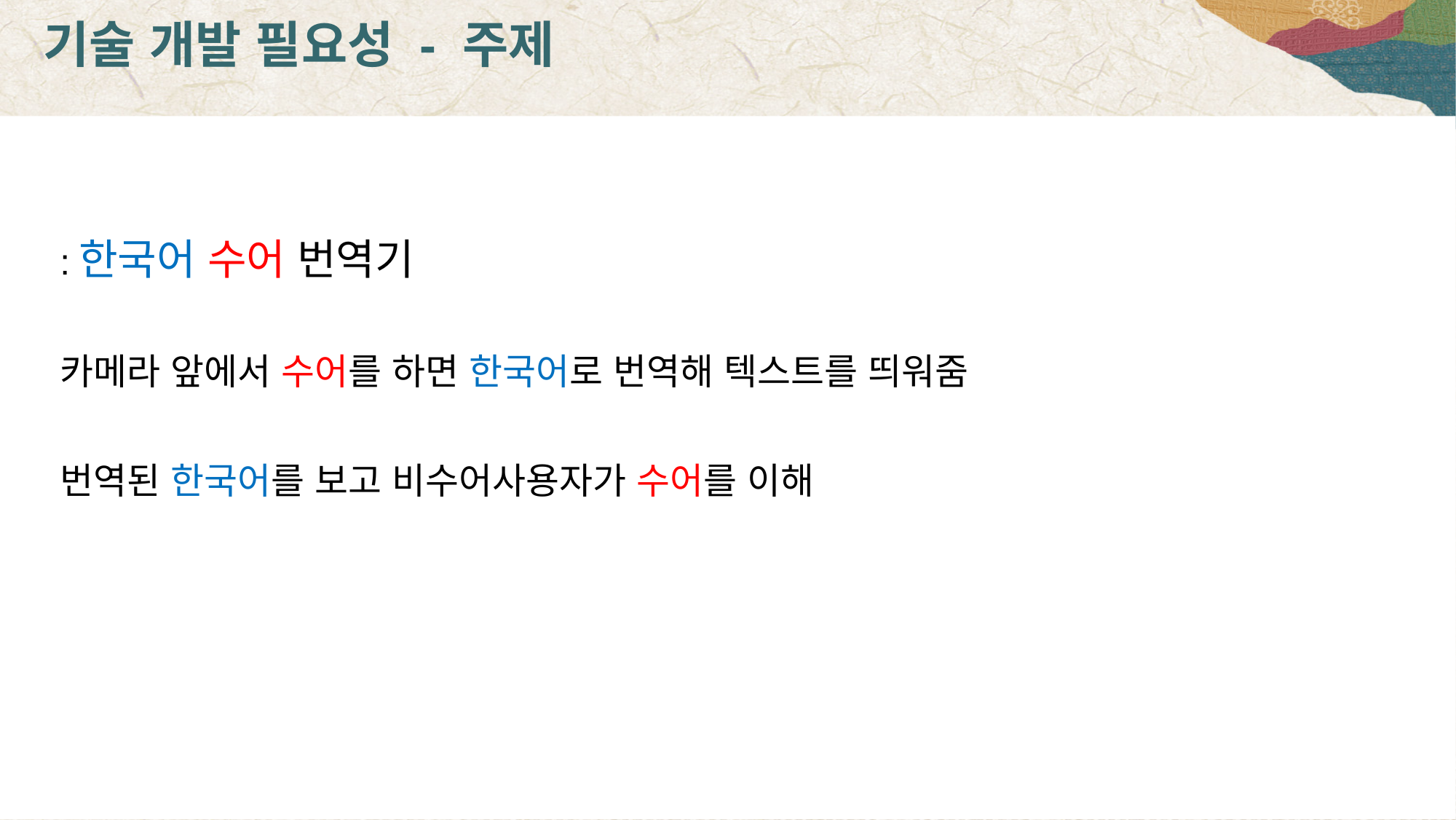

기술 개발 필요성 - 주제

:한국어 수어 번역기

카메라 앞에서 수어를 하면 한국어로 번역해 텍스트를 띄워줌

번역된 한국어를 보고 비수어사용자가 수어를 이해